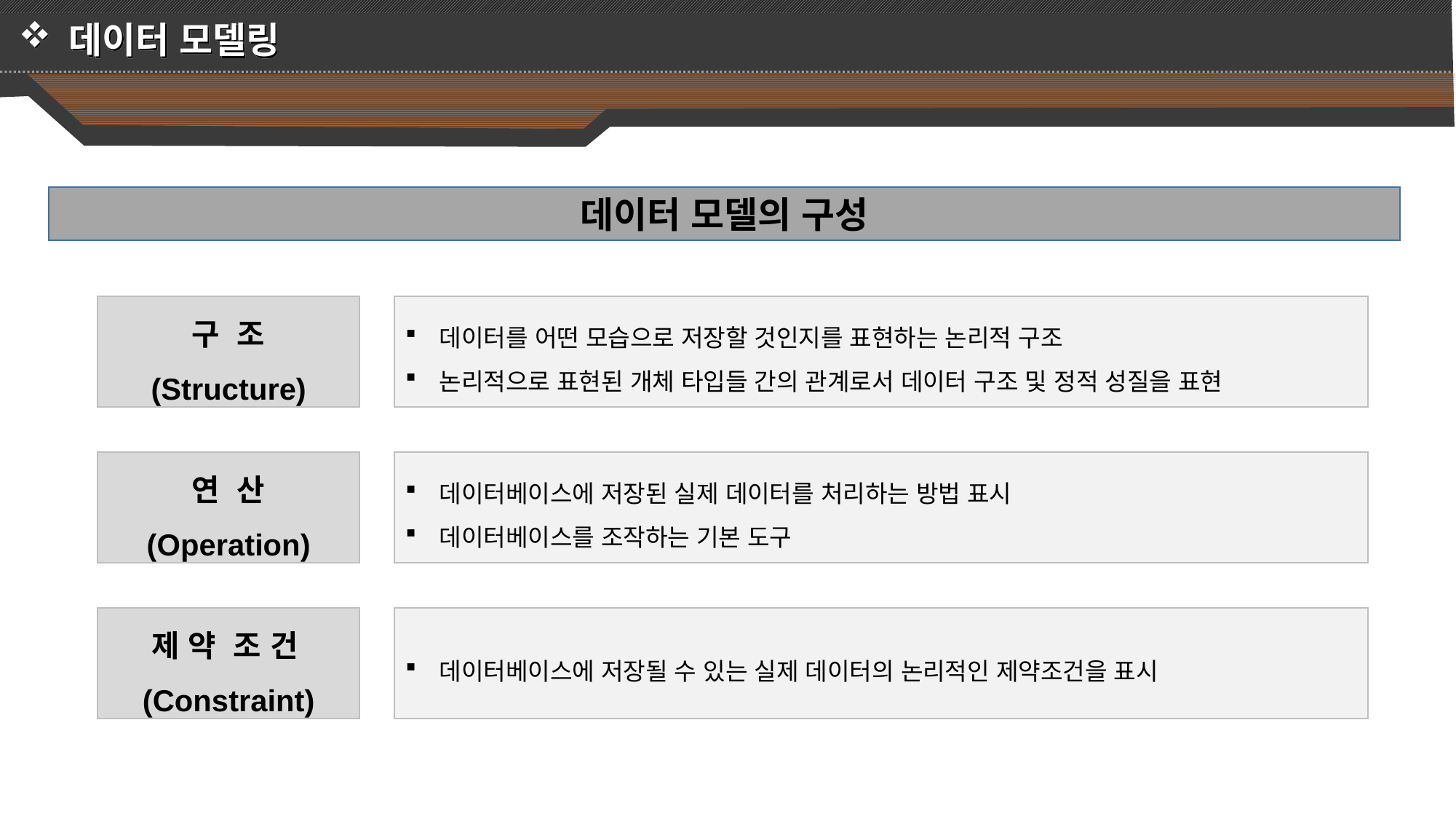

데이터 모델링

데이터 모델의 구성
구  조
(Structure)
데이터를 어떤 모습으로 저장할 것인지를 표현하는 논리적 구조
논리적으로 표현된 개체 타입들 간의 관계로서 데이터 구조 및 정적 성질을 표현
연  산
(Operation)
데이터베이스에 저장된 실제 데이터를 처리하는 방법 표시
데이터베이스를 조작하는 기본 도구
제 약  조 건(Constraint)
데이터베이스에 저장될 수 있는 실제 데이터의 논리적인 제약조건을 표시